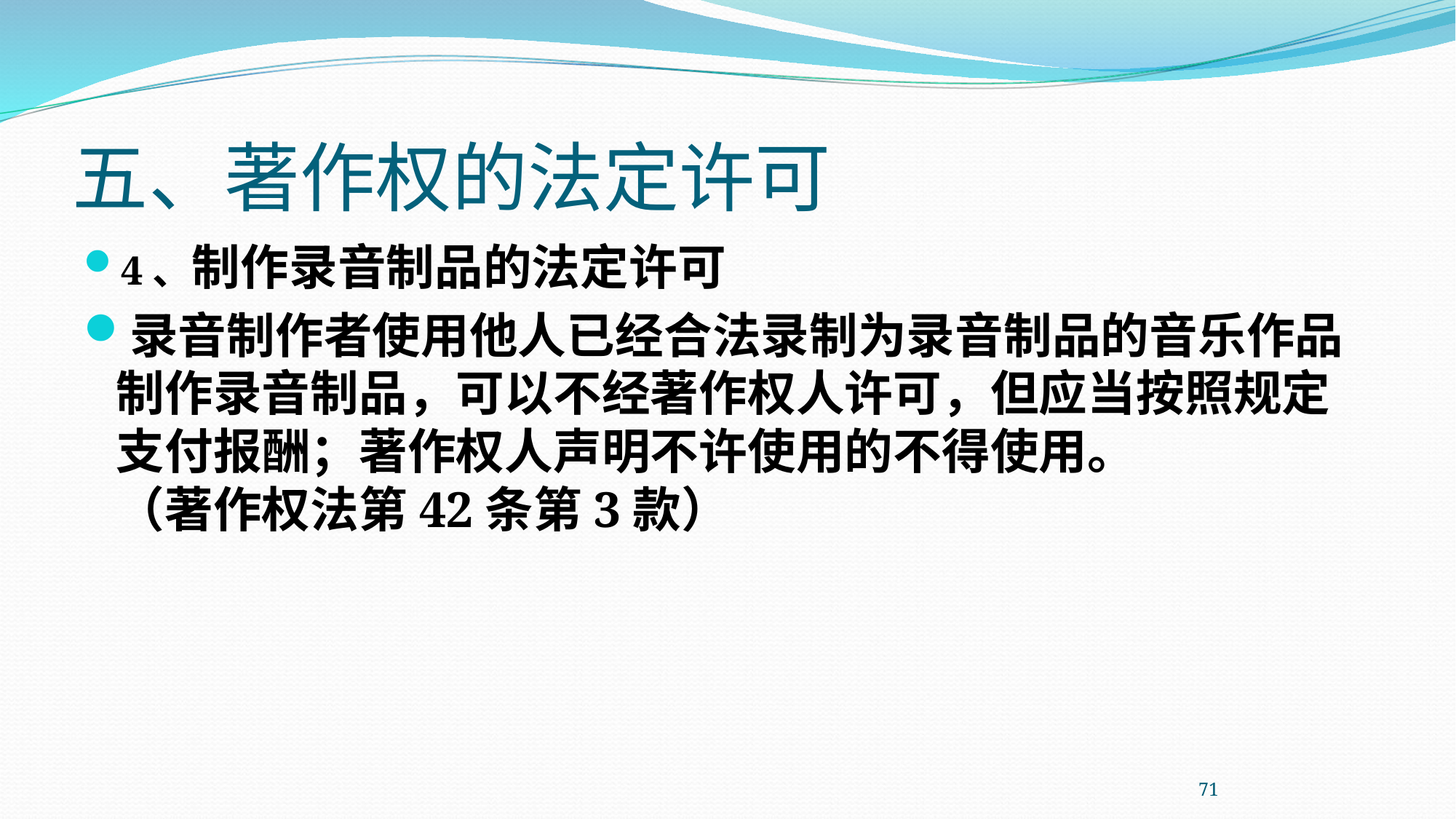

五、著作权的法定许可
4、制作录音制品的法定许可
录音制作者使用他人已经合法录制为录音制品的音乐作品制作录音制品，可以不经著作权人许可，但应当按照规定支付报酬；著作权人声明不许使用的不得使用。
（著作权法第42条第3款）
71